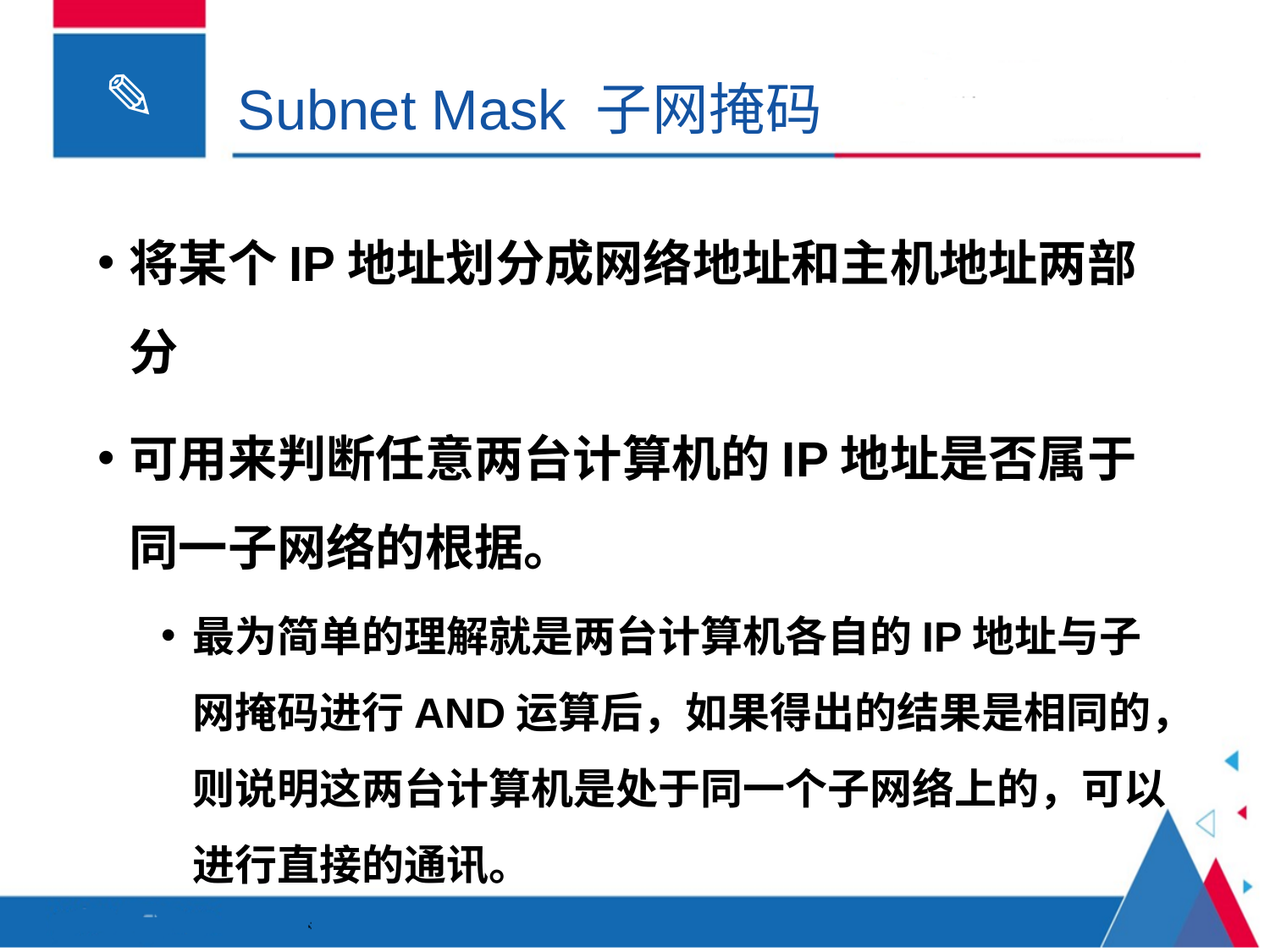

# Subnet Mask 子网掩码
将某个IP地址划分成网络地址和主机地址两部分
可用来判断任意两台计算机的IP地址是否属于同一子网络的根据。
最为简单的理解就是两台计算机各自的IP地址与子网掩码进行AND运算后，如果得出的结果是相同的，则说明这两台计算机是处于同一个子网络上的，可以进行直接的通讯。